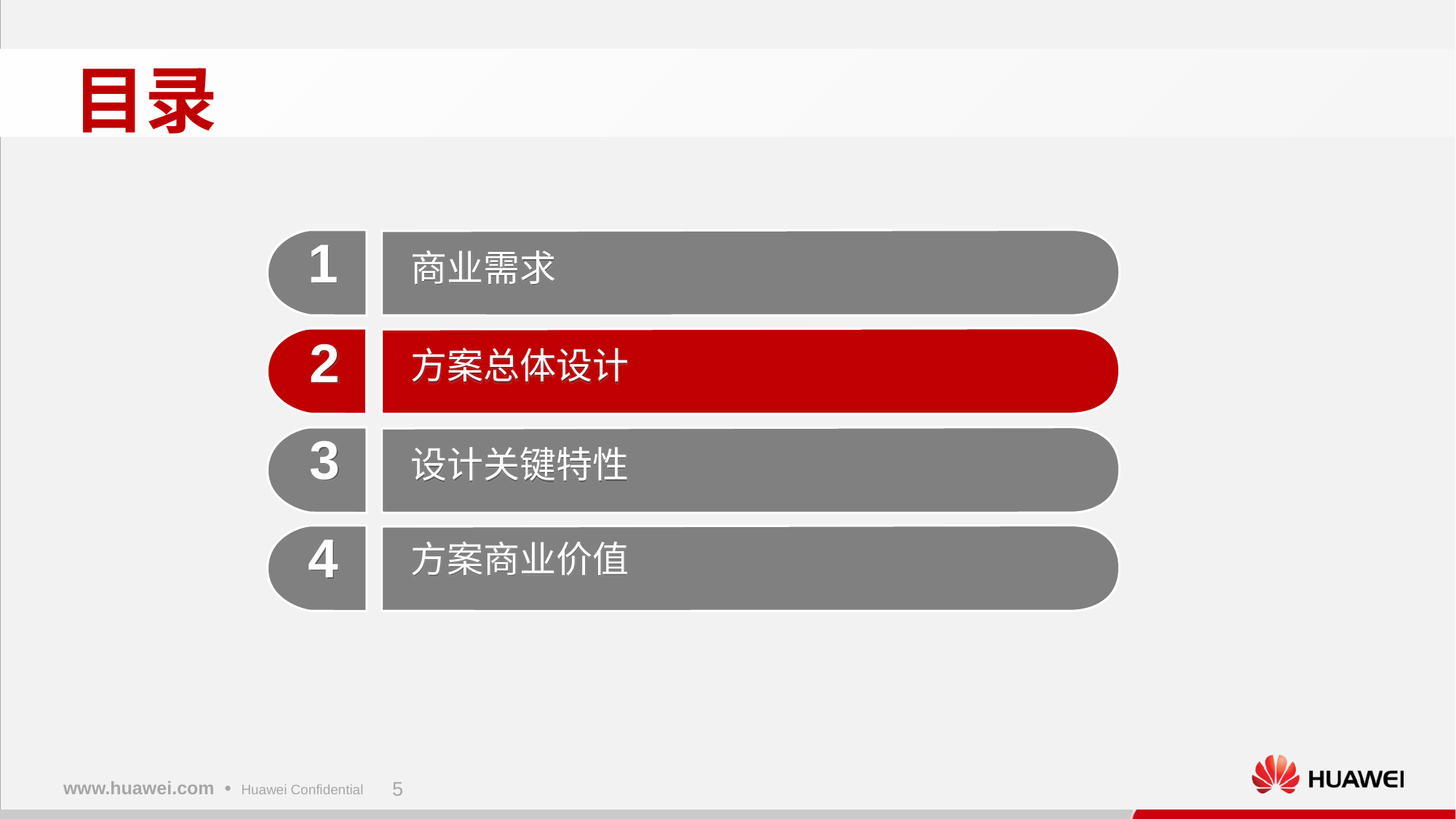

目录
1

商业需求
2

方案总体设计
3

设计关键特性
4

方案商业价值